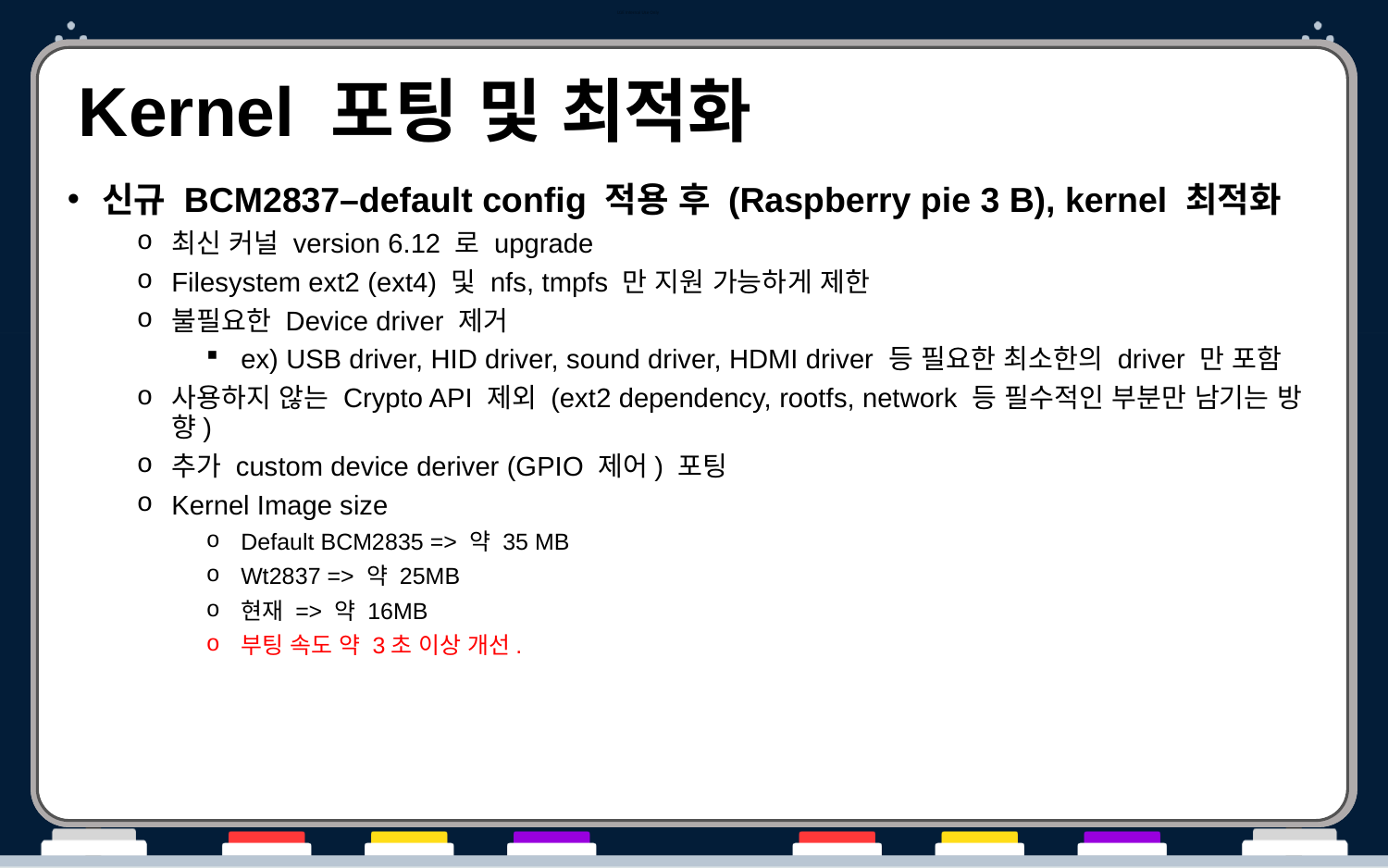

# Kernel 포팅 및 최적화
신규 BCM2837–default config 적용 후 (Raspberry pie 3 B), kernel 최적화
최신 커널 version 6.12 로 upgrade
Filesystem ext2 (ext4) 및 nfs, tmpfs 만 지원 가능하게 제한
불필요한 Device driver 제거
ex) USB driver, HID driver, sound driver, HDMI driver 등 필요한 최소한의 driver 만 포함
사용하지 않는 Crypto API 제외 (ext2 dependency, rootfs, network 등 필수적인 부분만 남기는 방향)
추가 custom device deriver (GPIO 제어) 포팅
Kernel Image size
Default BCM2835 => 약 35 MB
Wt2837 => 약 25MB
현재 => 약 16MB
부팅 속도 약 3초 이상 개선.